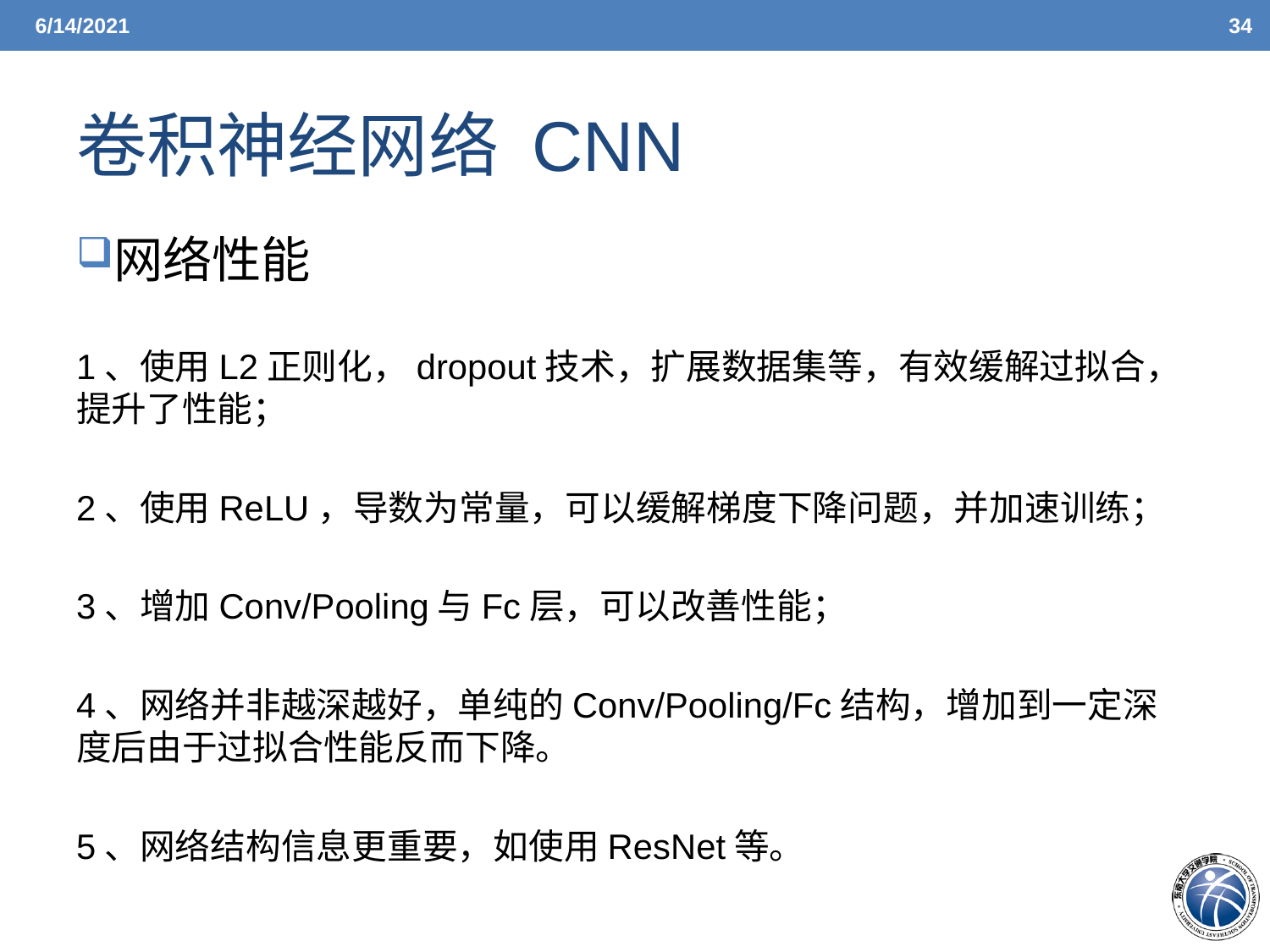

6/14/2021
34
# 卷积神经网络 CNN
网络性能

1、使用L2正则化，dropout技术，扩展数据集等，有效缓解过拟合，提升了性能；

2、使用ReLU，导数为常量，可以缓解梯度下降问题，并加速训练；

3、增加Conv/Pooling与Fc层，可以改善性能；

4、网络并非越深越好，单纯的Conv/Pooling/Fc结构，增加到一定深度后由于过拟合性能反而下降。

5、网络结构信息更重要，如使用ResNet等。